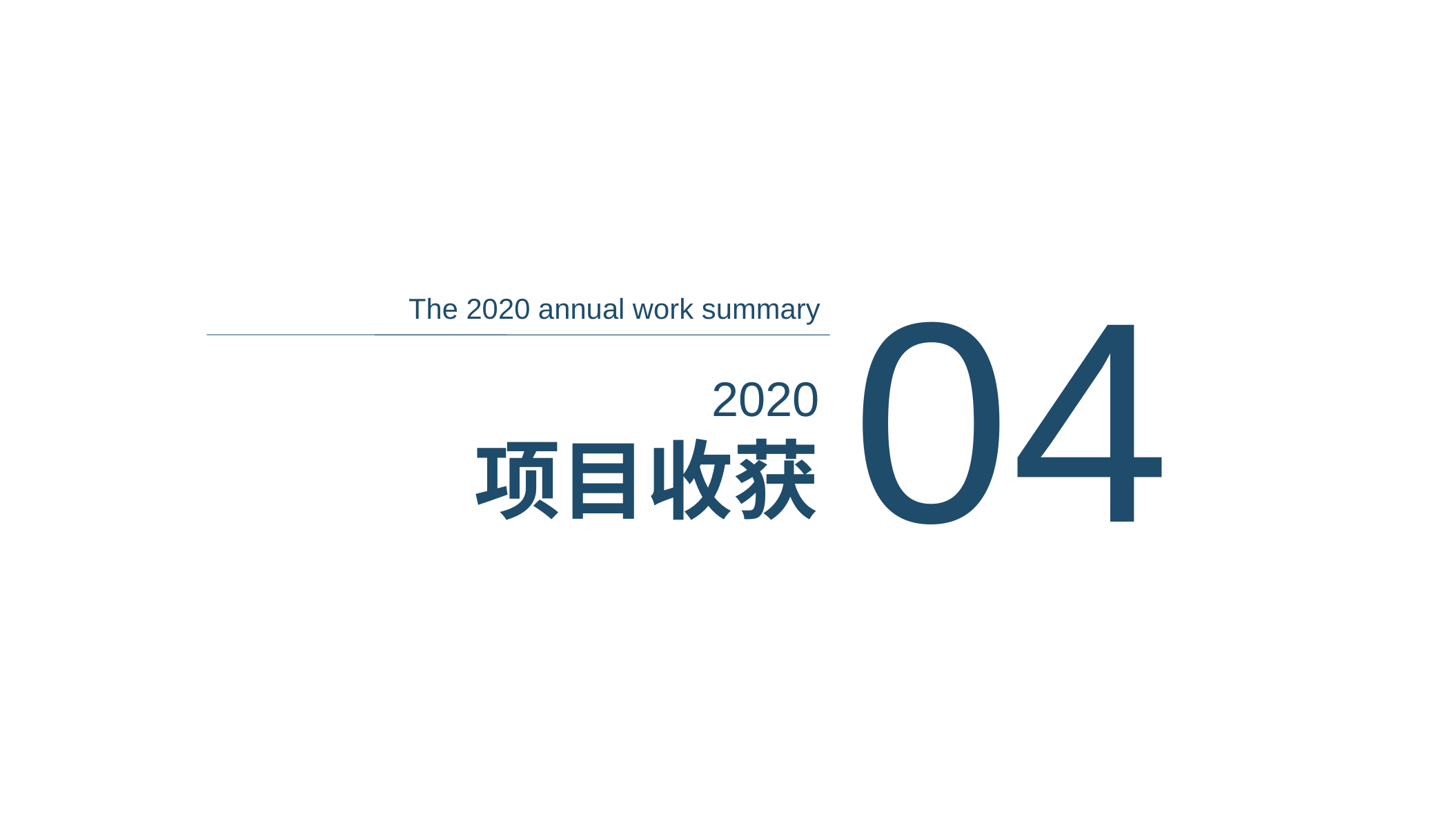

04
The 2020 annual work summary

2020
项目收获